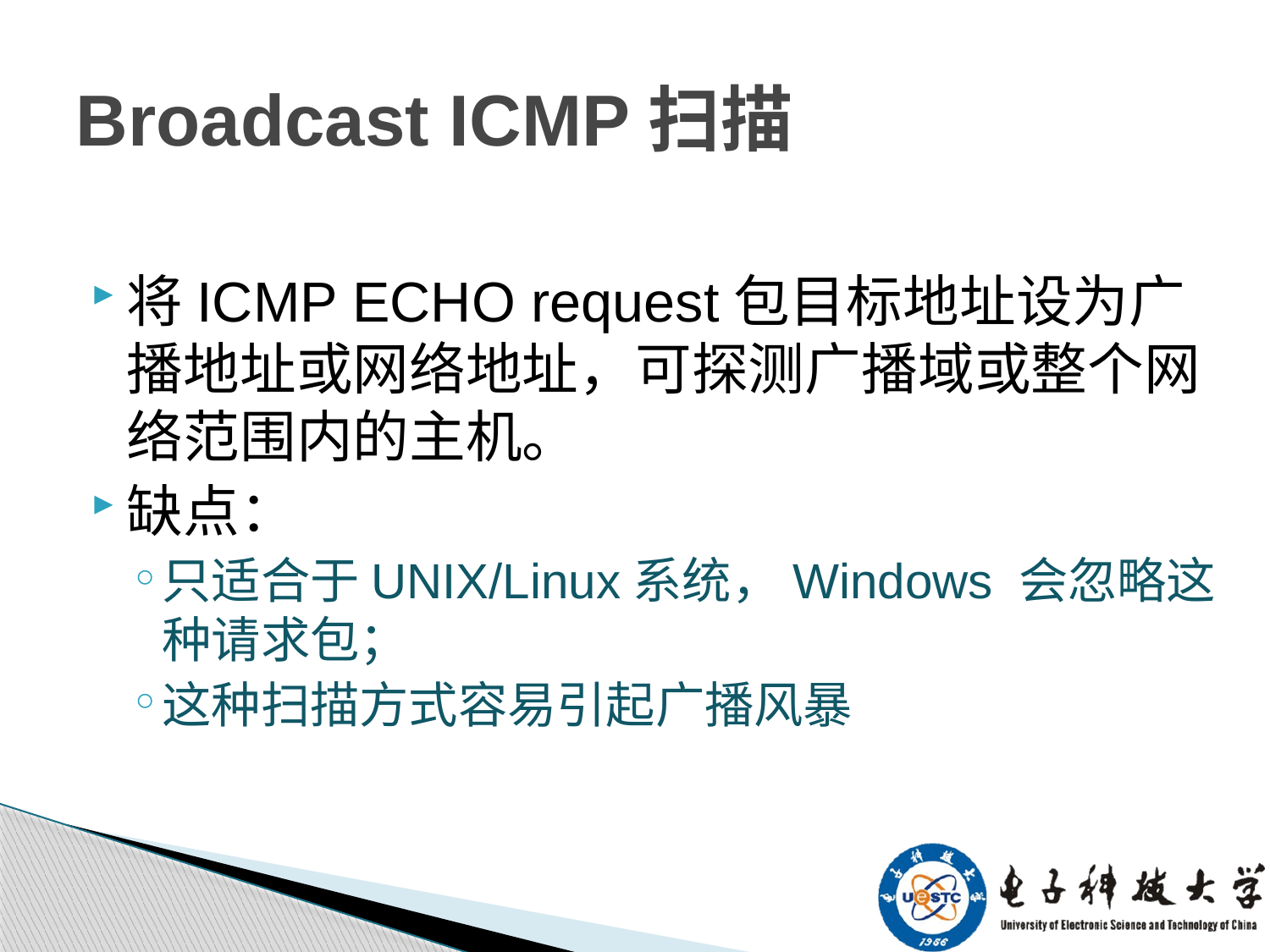

# Broadcast ICMP扫描
将ICMP ECHO request包目标地址设为广播地址或网络地址，可探测广播域或整个网络范围内的主机。
缺点：
只适合于UNIX/Linux系统，Windows 会忽略这种请求包；
这种扫描方式容易引起广播风暴
55